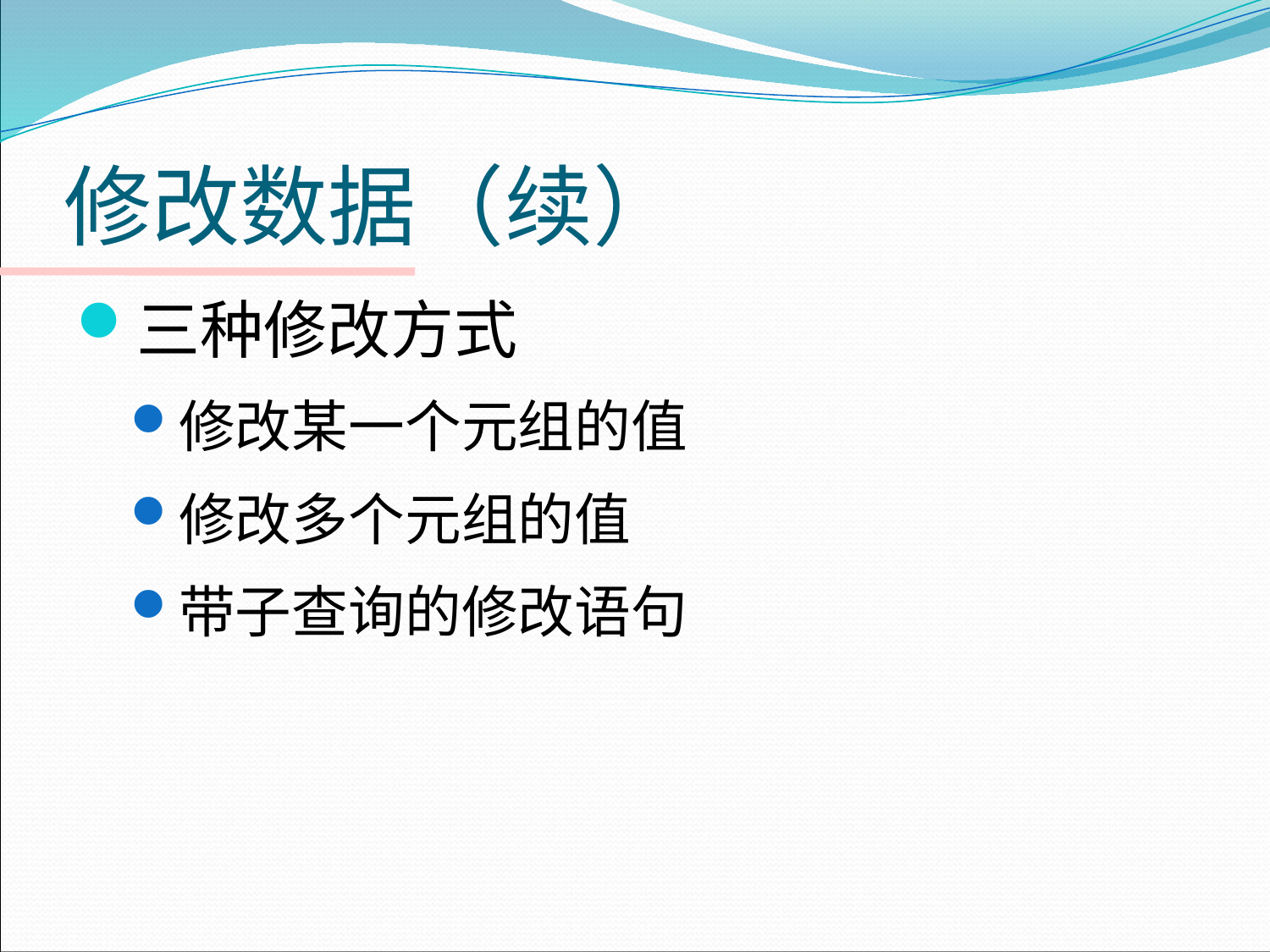

# 修改数据（续）
三种修改方式
修改某一个元组的值
修改多个元组的值
带子查询的修改语句

364